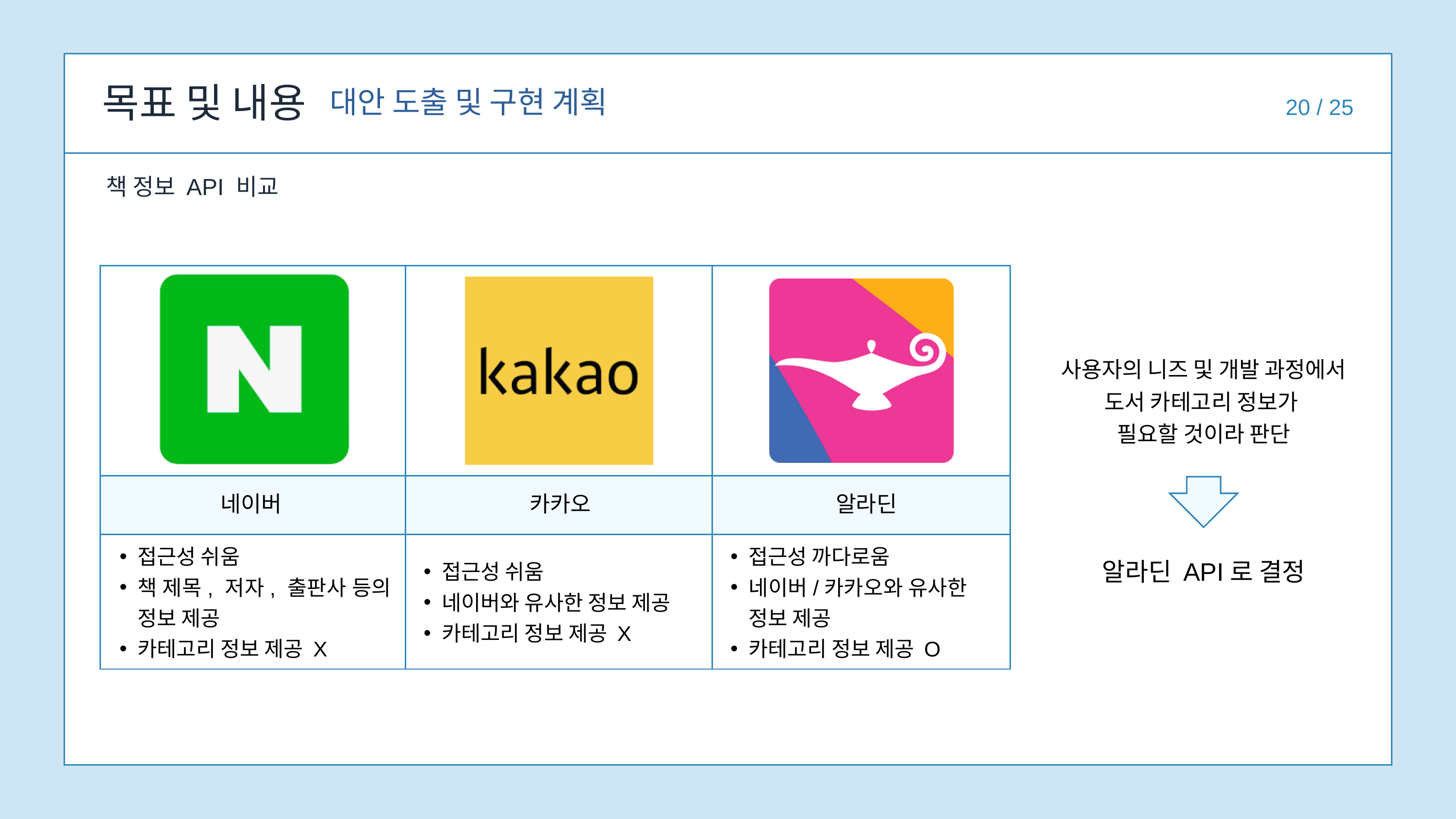

목표 및 내용
대안 도출 및 구현 계획
20 / 25

책 정보 API 비교
|  |  |  |
| --- | --- | --- |
|  |  |  |
|  |  |  |

사용자의 니즈 및 개발 과정에서
도서 카테고리 정보가
필요할 것이라 판단

네이버
카카오
알라딘
접근성 쉬움
책 제목, 저자, 출판사 등의 정보 제공
카테고리 정보 제공 X
접근성 까다로움
네이버/카카오와 유사한 정보 제공
카테고리 정보 제공 O
알라딘 API로 결정
접근성 쉬움
네이버와 유사한 정보 제공
카테고리 정보 제공 X